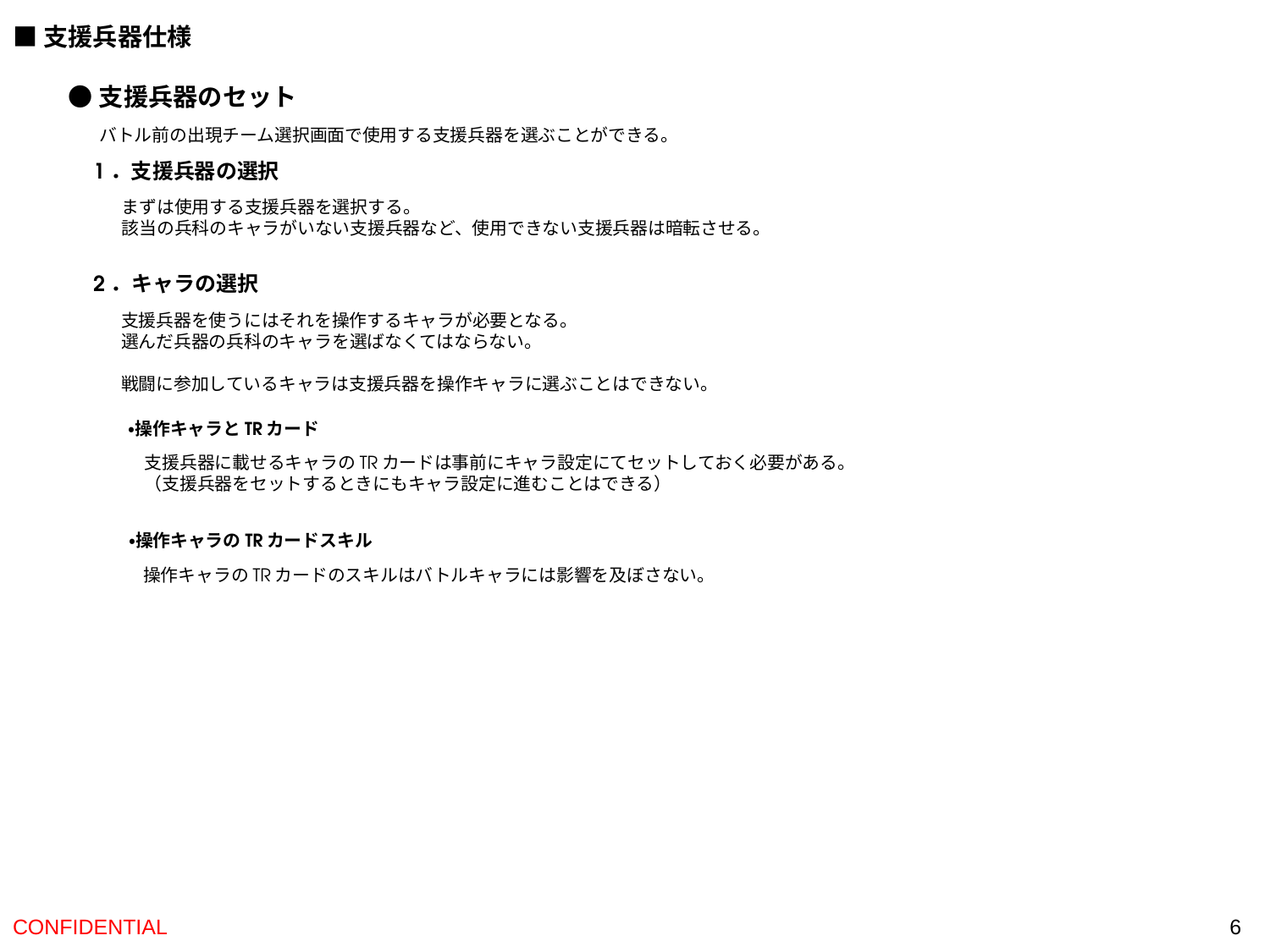

■支援兵器仕様
●支援兵器のセット
バトル前の出現チーム選択画面で使用する支援兵器を選ぶことができる。
1．支援兵器の選択
まずは使用する支援兵器を選択する。
該当の兵科のキャラがいない支援兵器など、使用できない支援兵器は暗転させる。
2．キャラの選択
支援兵器を使うにはそれを操作するキャラが必要となる。
選んだ兵器の兵科のキャラを選ばなくてはならない。

戦闘に参加しているキャラは支援兵器を操作キャラに選ぶことはできない。
・操作キャラとTRカード
支援兵器に載せるキャラのTRカードは事前にキャラ設定にてセットしておく必要がある。
（支援兵器をセットするときにもキャラ設定に進むことはできる）
・操作キャラのTRカードスキル
操作キャラのTRカードのスキルはバトルキャラには影響を及ぼさない。
6
CONFIDENTIAL